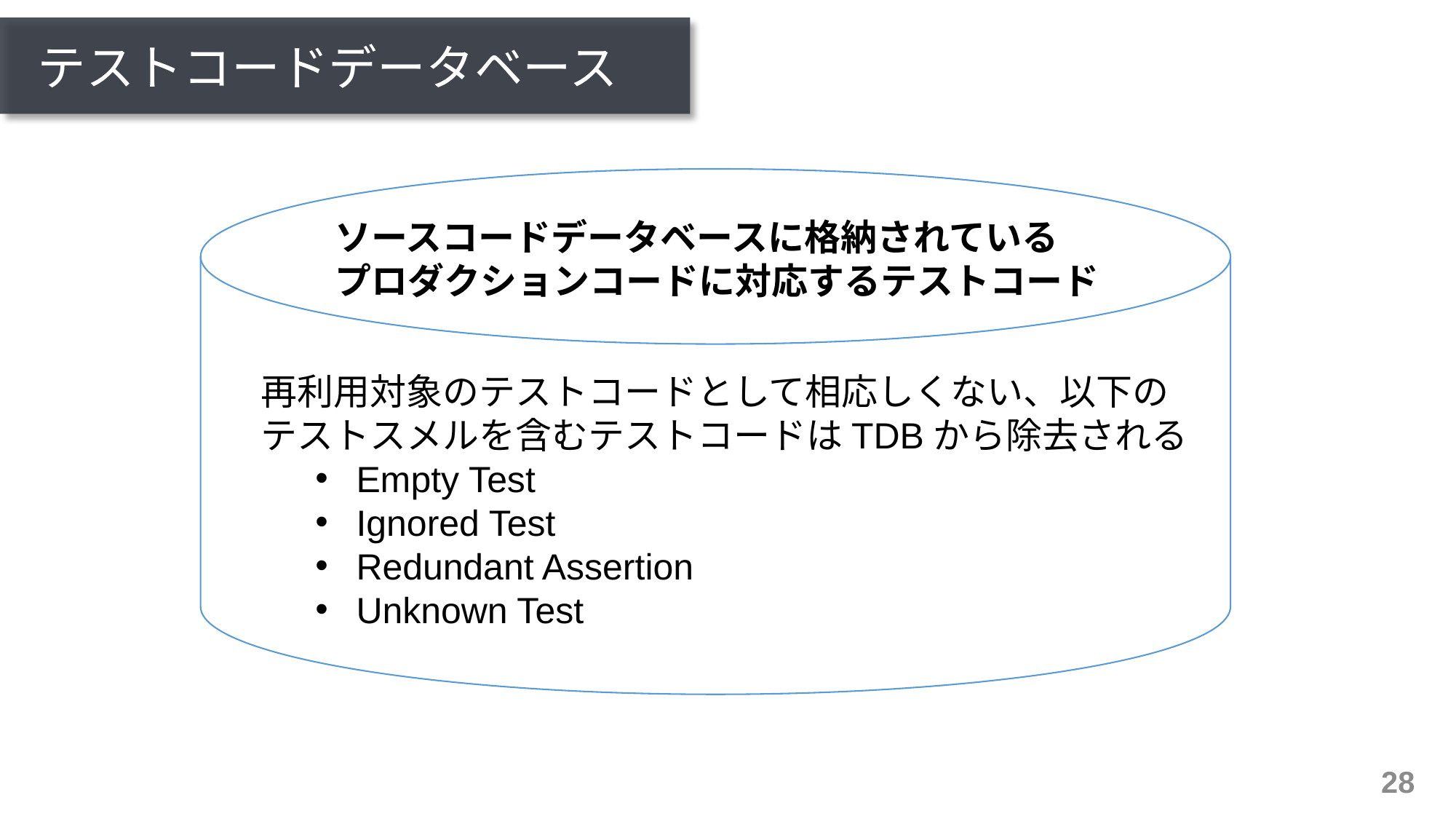

# テストコードデータベース

ソースコードデータベースに格納されている
プロダクションコードに対応するテストコード
再利用対象のテストコードとして相応しくない、以下のテストスメルを含むテストコードはTDBから除去される
Empty Test
Ignored Test
Redundant Assertion
Unknown Test